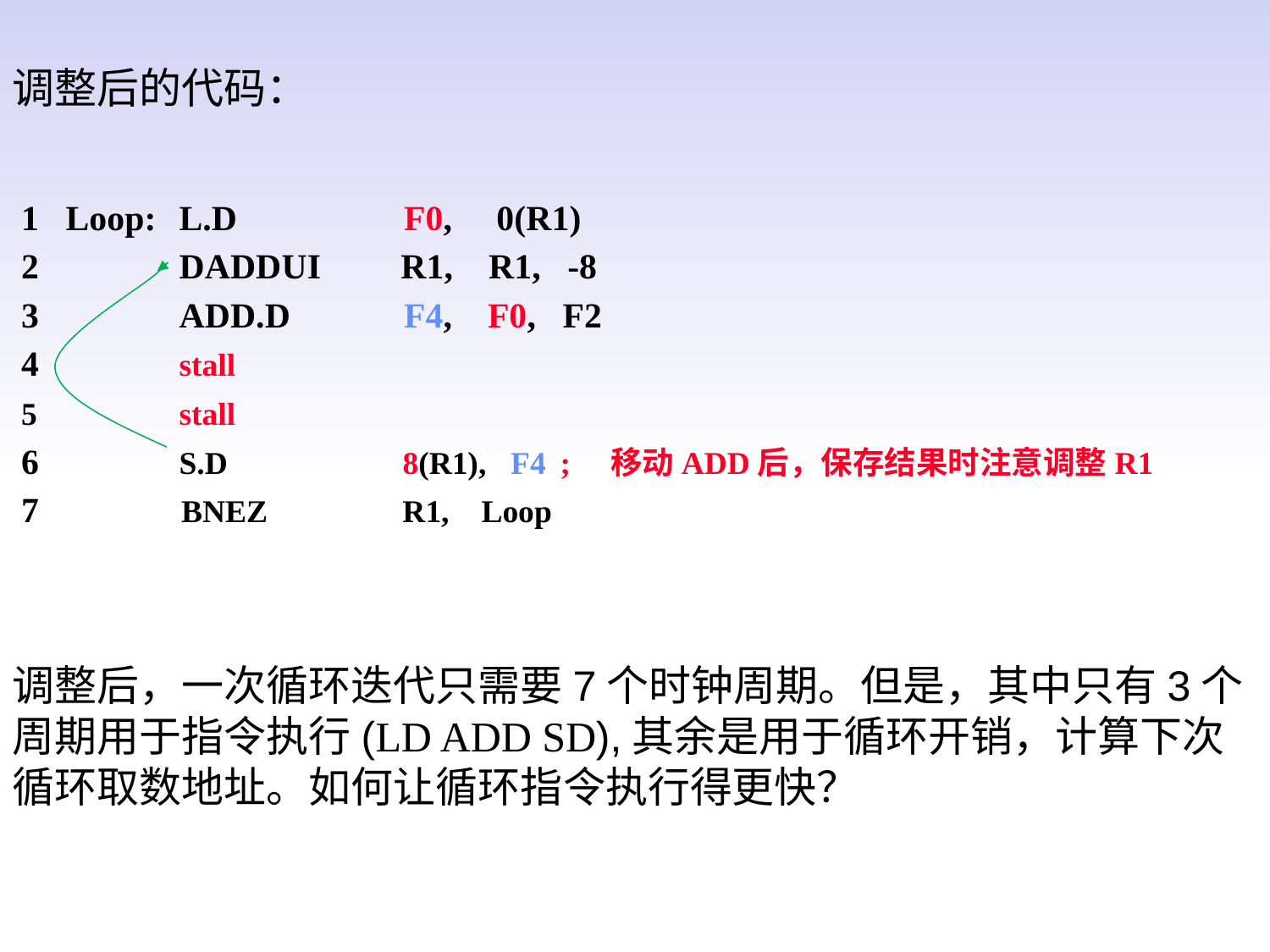

调整后的代码：
 1   Loop:	L.D	           F0,     0(R1)
 2		DADDUI         R1,    R1,   -8
 3		ADD.D	           F4,    F0,   F2
 4		stall
 5		stall
 6		S.D	            8(R1),   F4	;    移动ADD后，保存结果时注意调整R1
 7                BNEZ	            R1,    Loop

调整后，一次循环迭代只需要7个时钟周期。但是，其中只有3个周期用于指令执行(LD ADD SD),其余是用于循环开销，计算下次循环取数地址。如何让循环指令执行得更快？